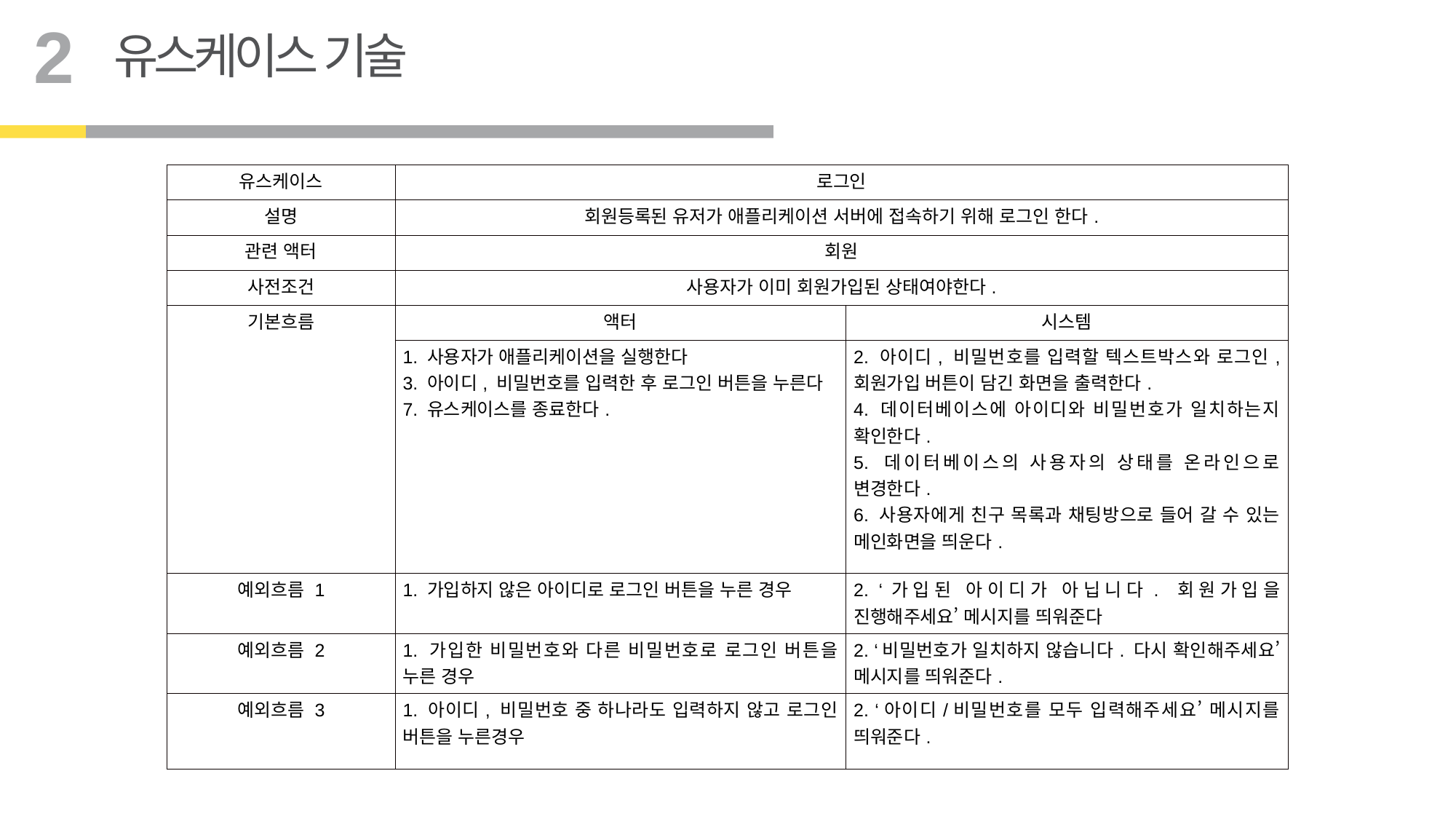

2
유스케이스 기술

| 유스케이스 | 로그인 |  |
| --- | --- | --- |
| 설명 | 회원등록된 유저가 애플리케이션 서버에 접속하기 위해 로그인 한다. |  |
| 관련 액터 | 회원 |  |
| 사전조건 | 사용자가 이미 회원가입된 상태여야한다. |  |
| 기본흐름 | 액터 | 시스템 |
|  | 1. 사용자가 애플리케이션을 실행한다 3. 아이디, 비밀번호를 입력한 후 로그인 버튼을 누른다 7. 유스케이스를 종료한다. | 2. 아이디, 비밀번호를 입력할 텍스트박스와 로그인, 회원가입 버튼이 담긴 화면을 출력한다. 4. 데이터베이스에 아이디와 비밀번호가 일치하는지 확인한다. 5. 데이터베이스의 사용자의 상태를 온라인으로 변경한다. 6. 사용자에게 친구 목록과 채팅방으로 들어 갈 수 있는 메인화면을 띄운다. |
| 예외흐름 1 | 1. 가입하지 않은 아이디로 로그인 버튼을 누른 경우 | 2. ‘가입된 아이디가 아닙니다. 회원가입을 진행해주세요’ 메시지를 띄워준다 |
| 예외흐름 2 | 1. 가입한 비밀번호와 다른 비밀번호로 로그인 버튼을 누른 경우 | 2. ‘비밀번호가 일치하지 않습니다. 다시 확인해주세요’ 메시지를 띄워준다. |
| 예외흐름 3 | 1. 아이디, 비밀번호 중 하나라도 입력하지 않고 로그인 버튼을 누른경우 | 2. ‘아이디/비밀번호를 모두 입력해주세요’ 메시지를 띄워준다. |